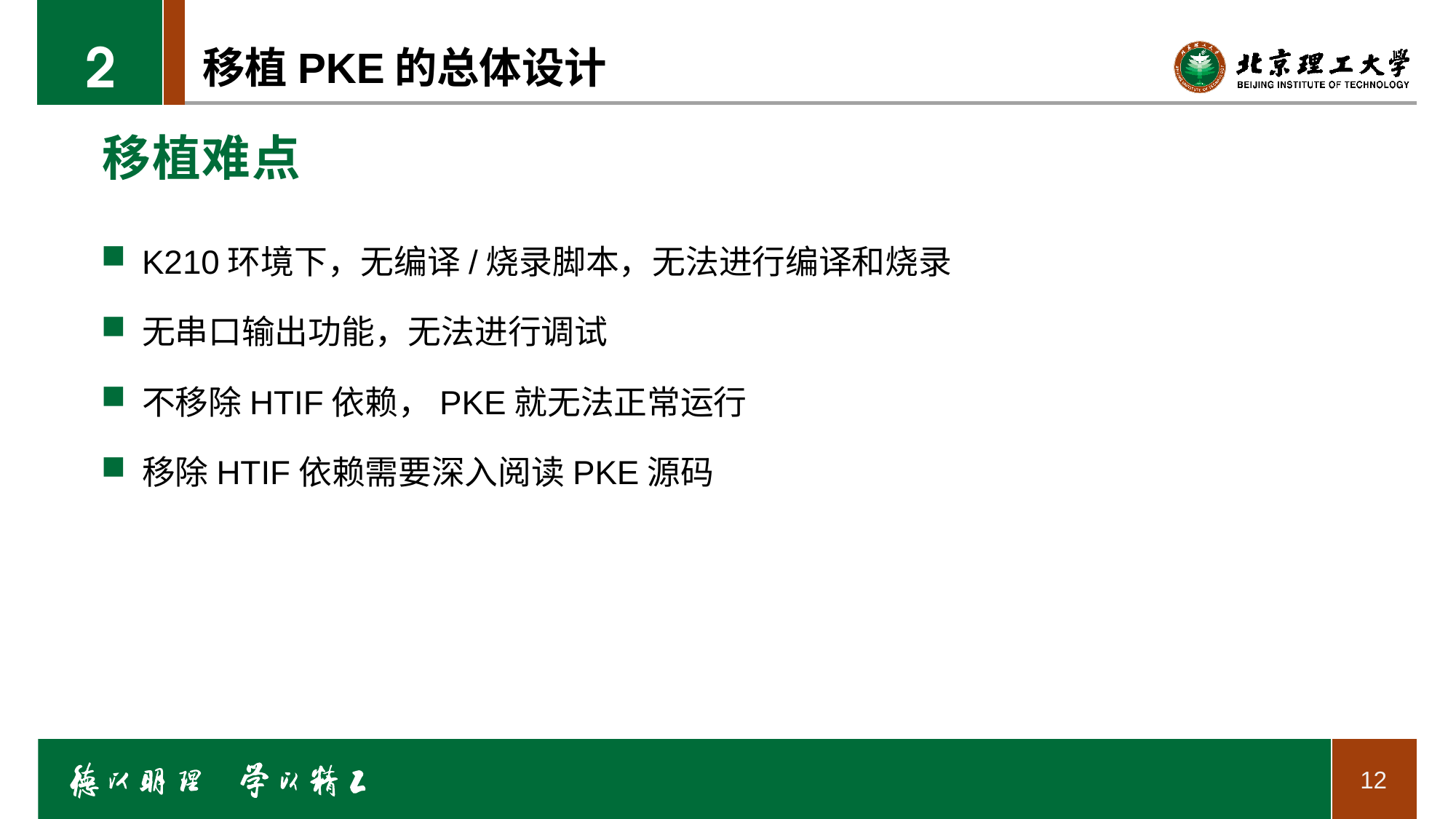

2
# 移植PKE的总体设计
移植难点
K210环境下，无编译/烧录脚本，无法进行编译和烧录
无串口输出功能，无法进行调试
不移除HTIF依赖，PKE就无法正常运行
移除HTIF依赖需要深入阅读PKE源码